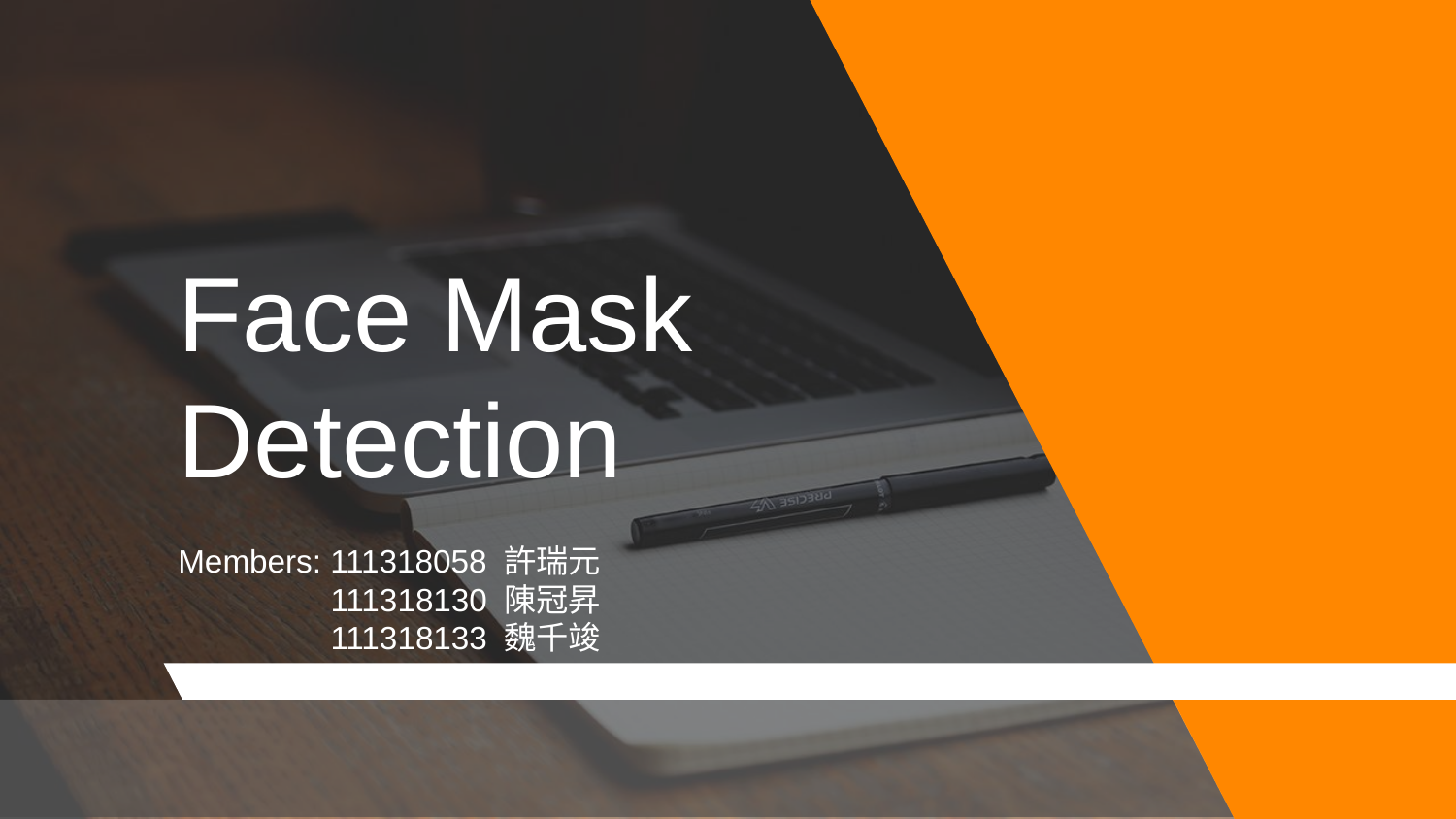

# Face Mask Detection
Members: 111318058 許瑞元
                 111318130 陳冠昇
                 111318133 魏千竣